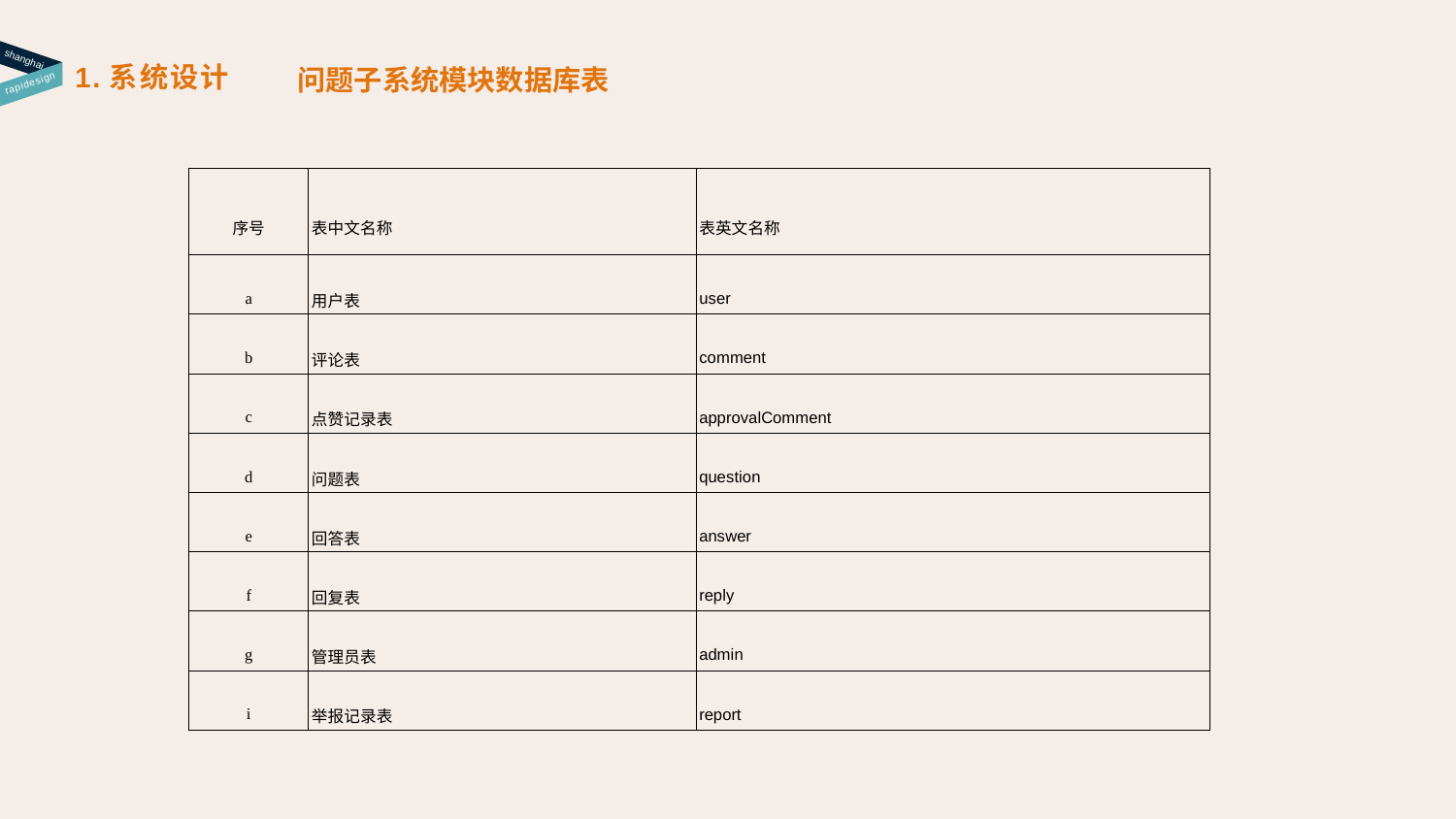

shanghai
1.系统设计
问题子系统模块数据库表
rapidesign
| 序号 | 表中文名称 | 表英文名称 |
| --- | --- | --- |
| a | 用户表 | user |
| b | 评论表 | comment |
| c | 点赞记录表 | approvalComment |
| d | 问题表 | question |
| e | 回答表 | answer |
| f | 回复表 | reply |
| g | 管理员表 | admin |
| i | 举报记录表 | report |